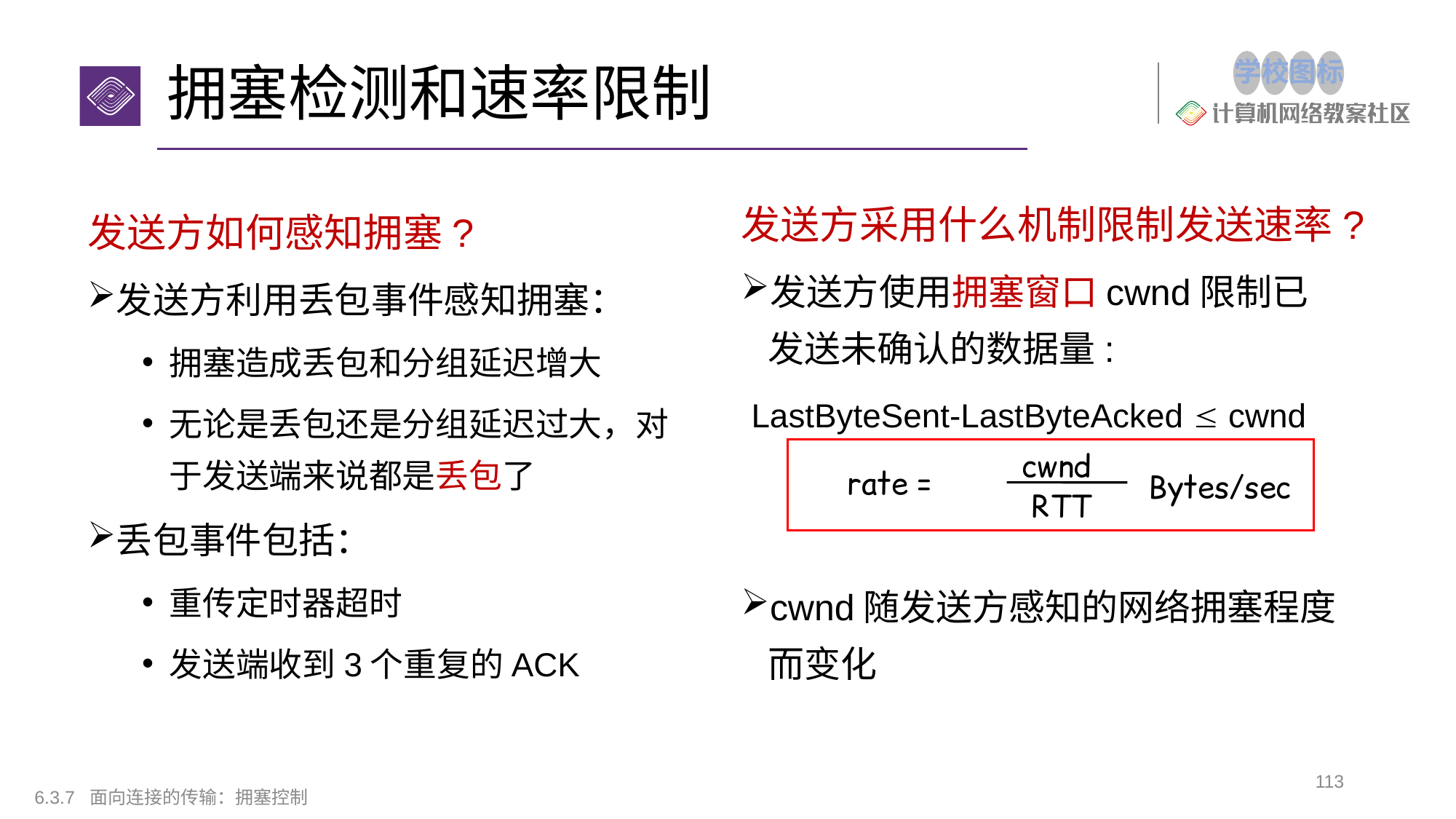

# 拥塞检测和速率限制
发送方采用什么机制限制发送速率?
发送方使用拥塞窗口cwnd限制已发送未确认的数据量:
 LastByteSent-LastByteAcked ≤ cwnd

cwnd随发送方感知的网络拥塞程度而变化

发送方如何感知拥塞?
发送方利用丢包事件感知拥塞：
拥塞造成丢包和分组延迟增大
无论是丢包还是分组延迟过大，对于发送端来说都是丢包了
丢包事件包括：
重传定时器超时
发送端收到3个重复的ACK

cwnd
rate =
Bytes/sec
RTT

113
6.3.7  面向连接的传输：拥塞控制